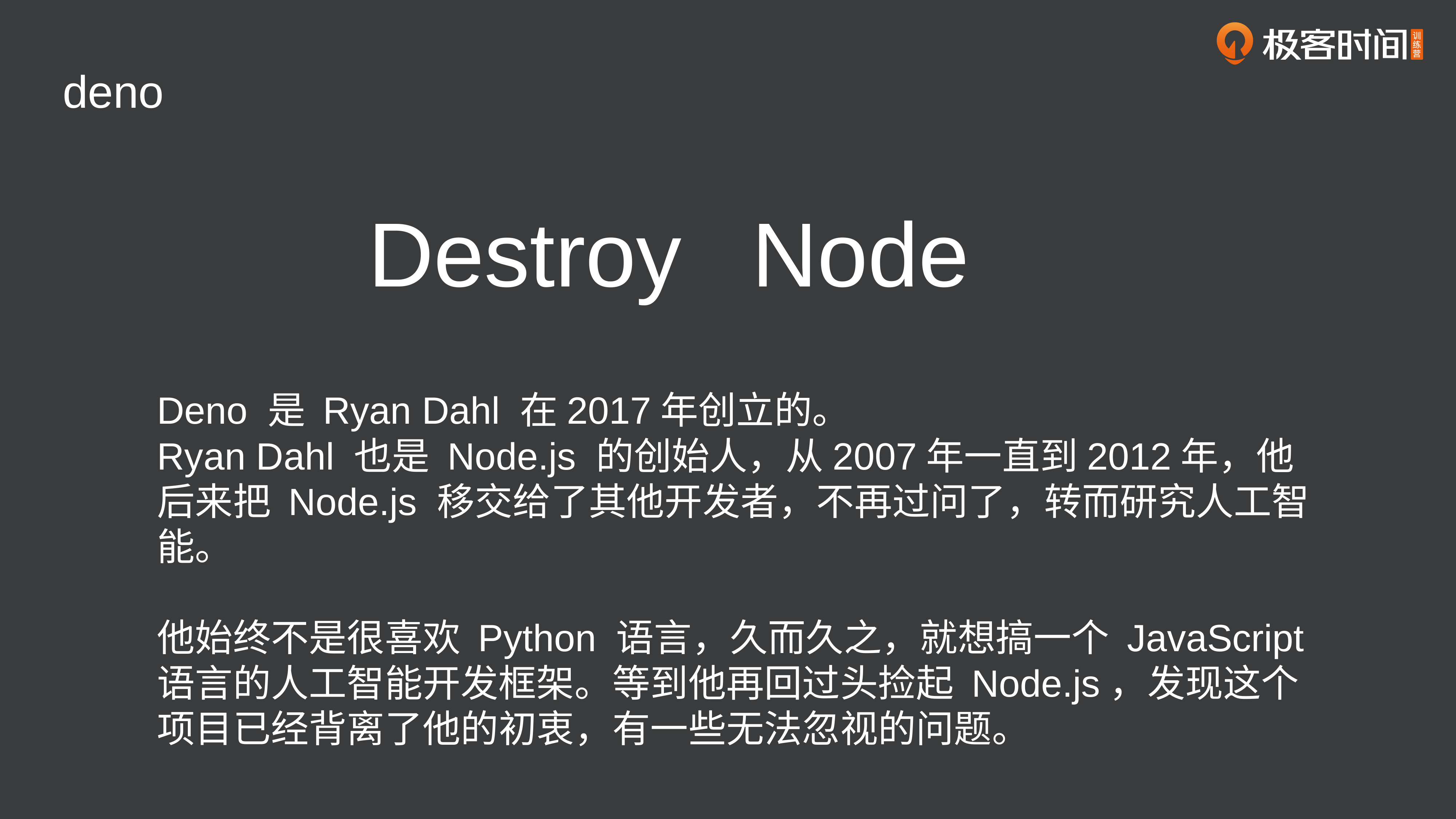

deno
Destroy
Node
Deno 是 Ryan Dahl 在2017年创立的。
Ryan Dahl 也是 Node.js 的创始人，从2007年一直到2012年，他后来把 Node.js 移交给了其他开发者，不再过问了，转而研究人工智能。

他始终不是很喜欢 Python 语言，久而久之，就想搞一个 JavaScript 语言的人工智能开发框架。等到他再回过头捡起 Node.js，发现这个项目已经背离了他的初衷，有一些无法忽视的问题。